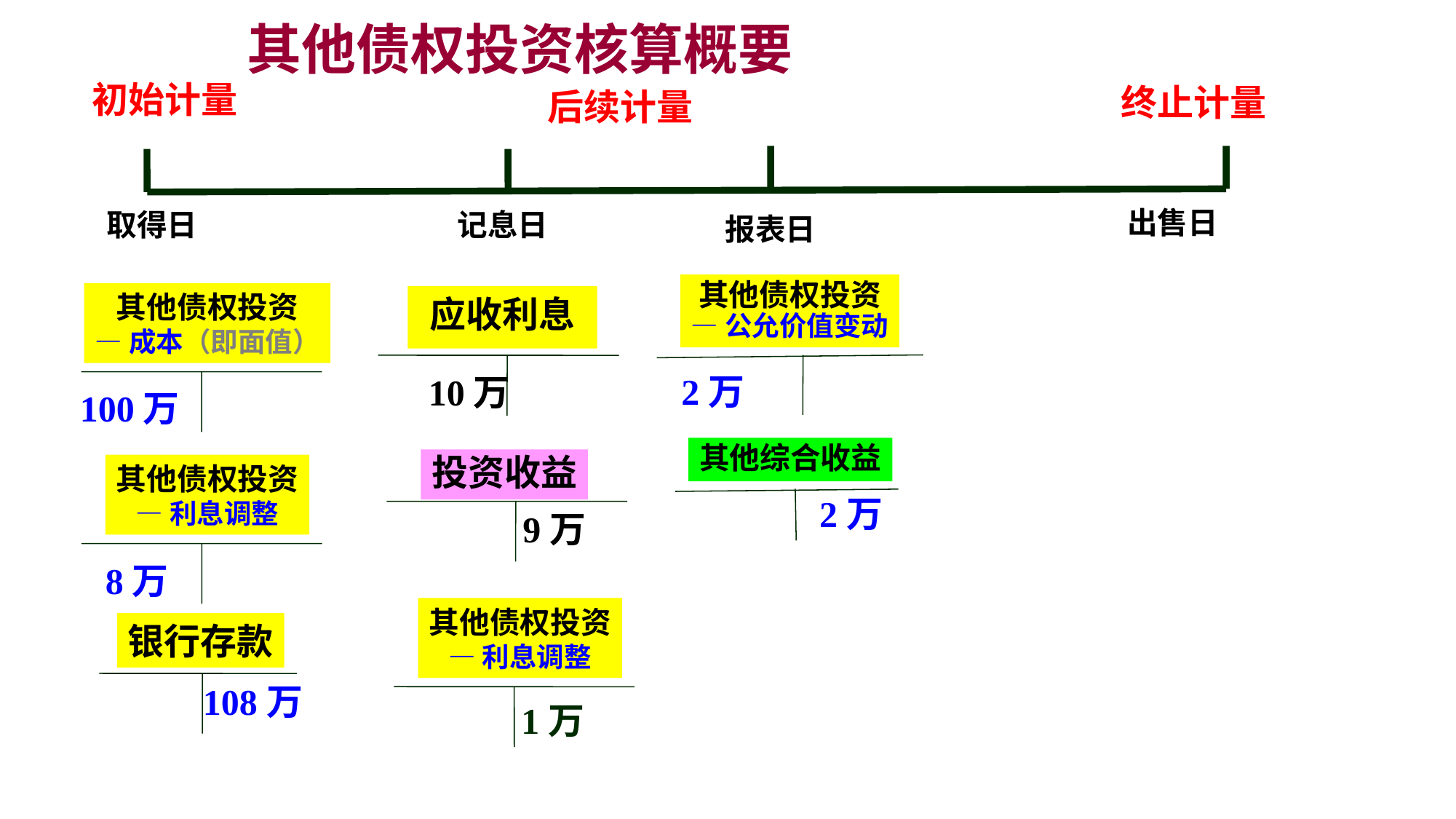

# 其他债权投资核算概要
初始计量
终止计量
后续计量

出售日
取得日
记息日
报表日
其他债权投资
—公允价值变动
其他债权投资
—成本（即面值）
应收利息

2万
10万

100万
其他综合收益
投资收益
其他债权投资
—利息调整
2万

9万

8万
其他债权投资
—利息调整
银行存款

108万

1万